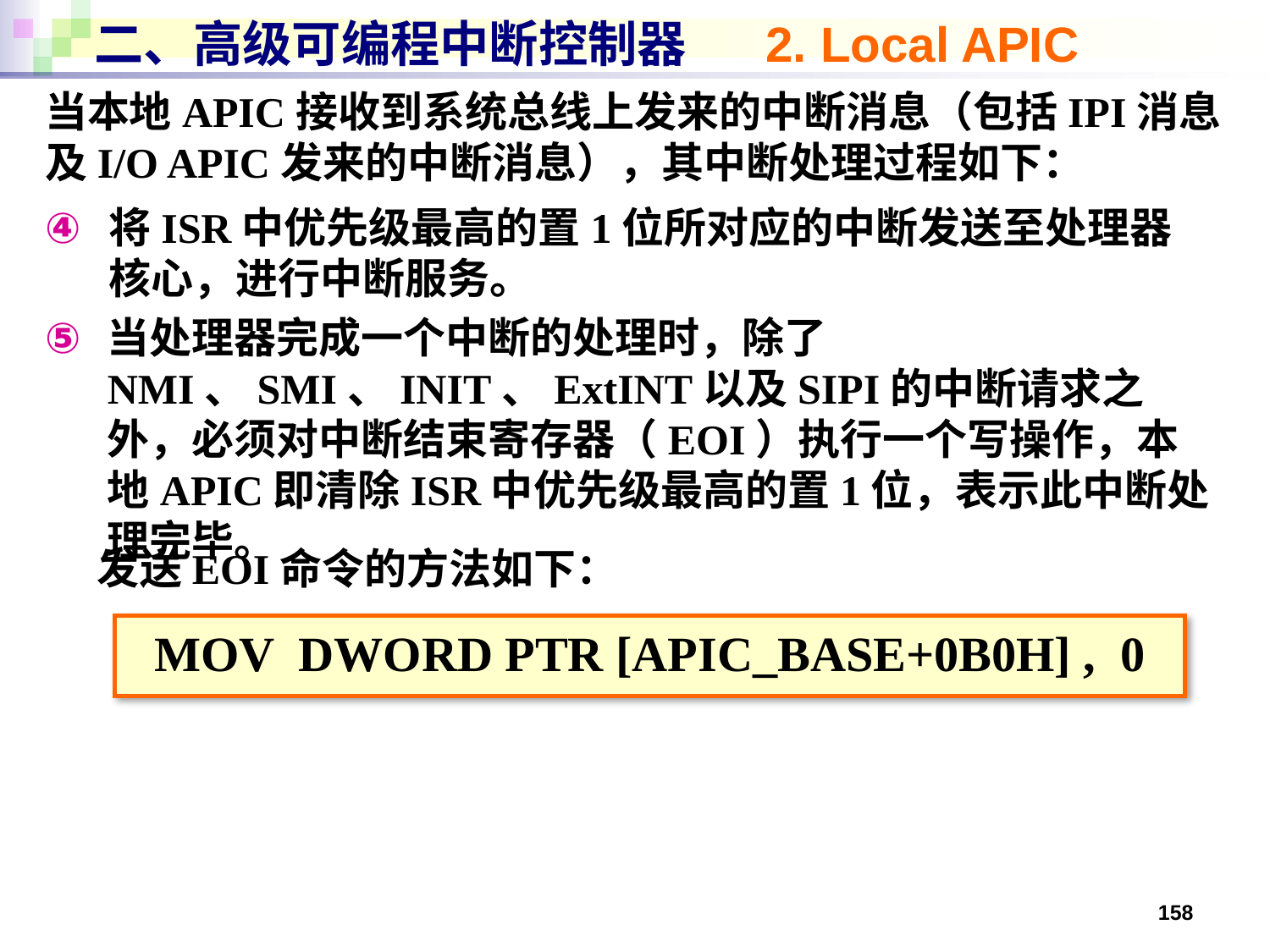

# 二、高级可编程中断控制器      2. Local APIC
当本地APIC接收到系统总线上发来的中断消息（包括IPI消息及I/O APIC发来的中断消息），其中断处理过程如下：
将ISR中优先级最高的置1位所对应的中断发送至处理器核心，进行中断服务。
当处理器完成一个中断的处理时，除了NMI、SMI、INIT、ExtINT以及SIPI的中断请求之外，必须对中断结束寄存器（EOI）执行一个写操作，本地APIC即清除ISR中优先级最高的置1位，表示此中断处理完毕。
发送EOI命令的方法如下：
MOV  DWORD PTR [APIC_BASE+0B0H] ,  0
158